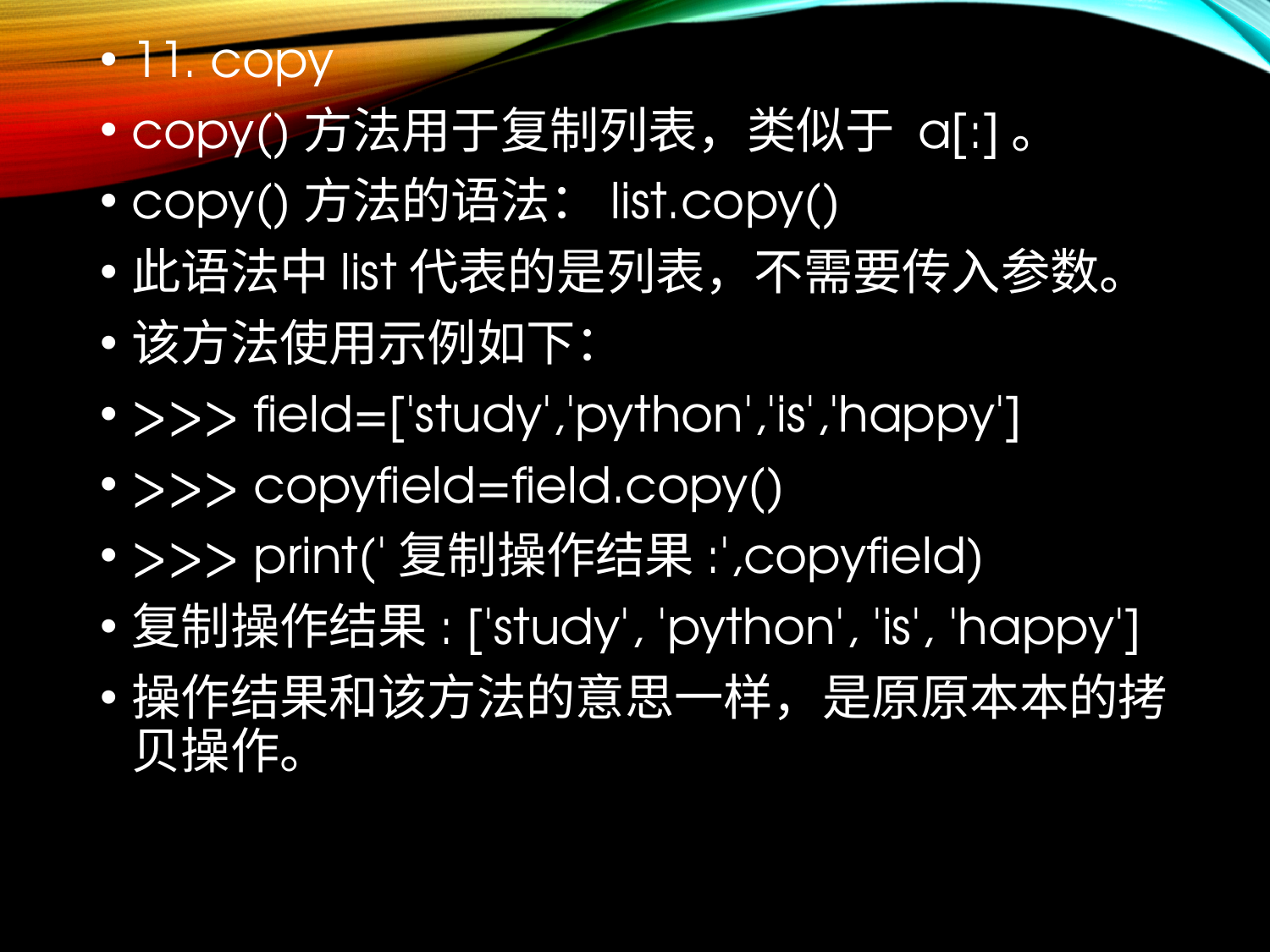

11. copy
copy()方法用于复制列表，类似于 a[:]。
copy()方法的语法：list.copy()
此语法中list代表的是列表，不需要传入参数。
该方法使用示例如下：
>>> field=['study','python','is','happy']
>>> copyfield=field.copy()
>>> print('复制操作结果:',copyfield)
复制操作结果: ['study', 'python', 'is', 'happy']
操作结果和该方法的意思一样，是原原本本的拷贝操作。